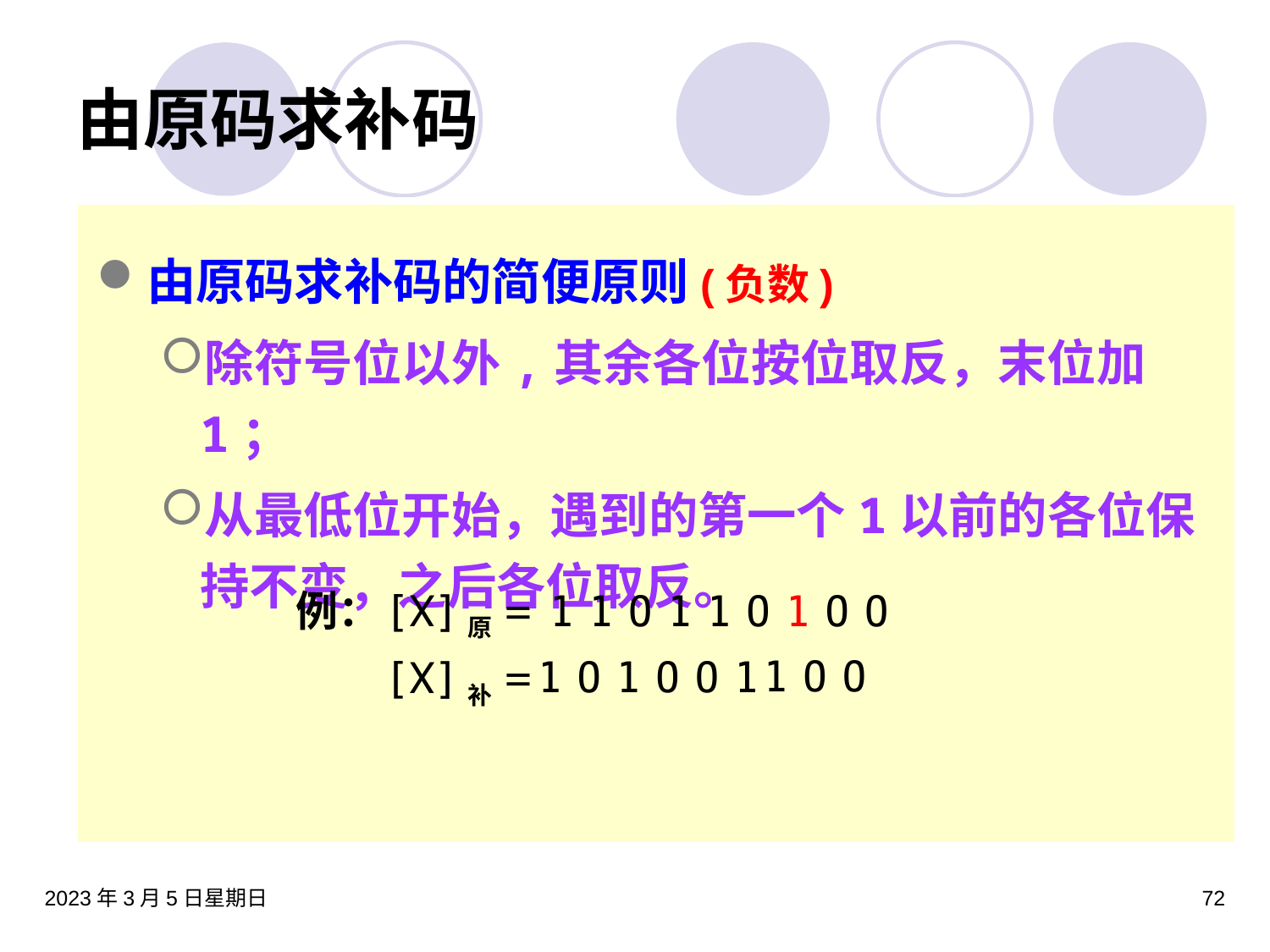

# 由原码求补码

由原码求补码的简便原则(负数)
除符号位以外,其余各位按位取反，末位加1；
从最低位开始，遇到的第一个1以前的各位保持不变，之后各位取反。
例：[X]原= 1 1 0 1 1 0 1 0 0
1 0 0
 1 0 1 0 0 1
[X]补=
2023年3月5日星期日
72